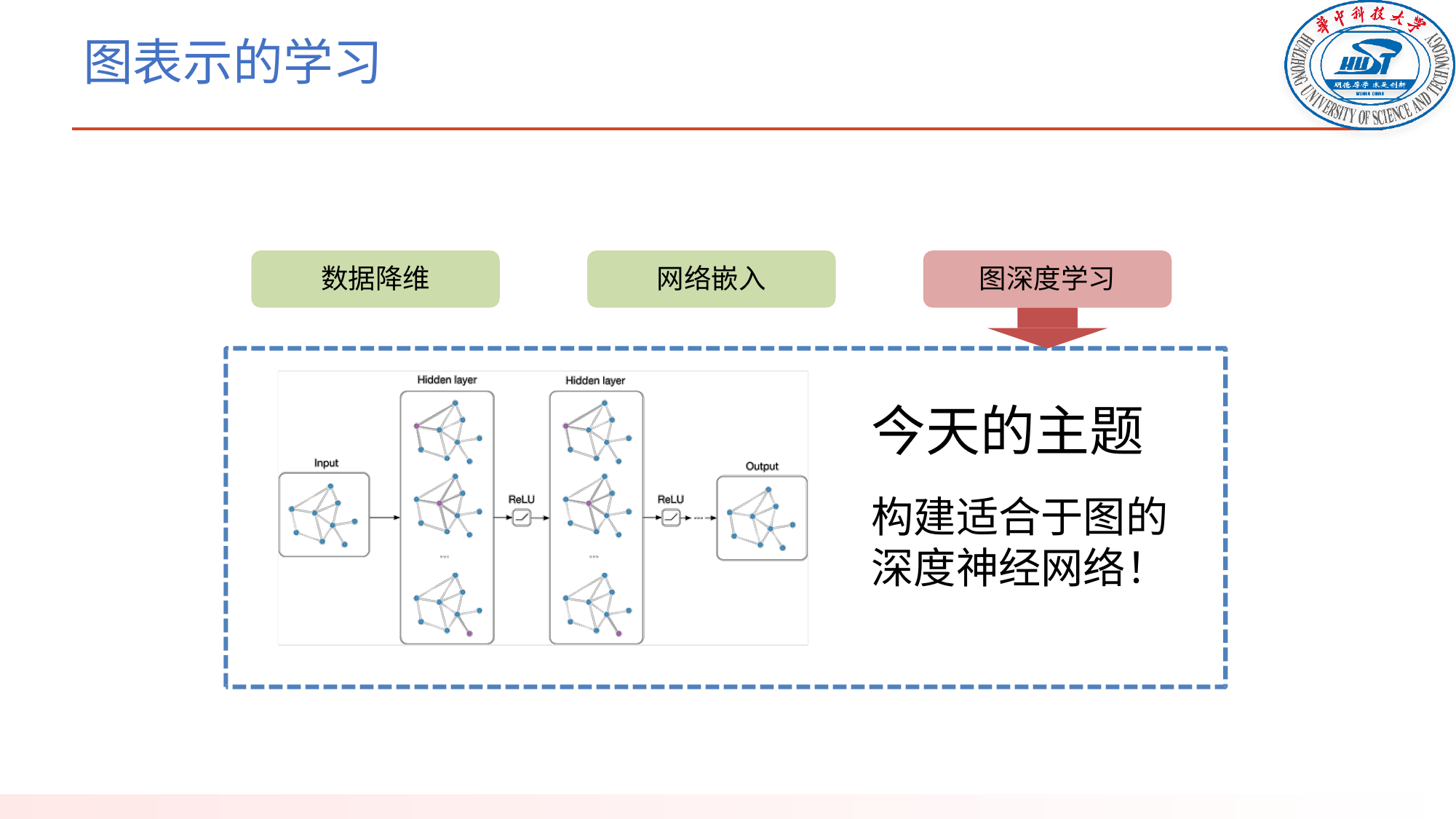

# 图表示的学习

图深度学习
数据降维
网络嵌入

今天的主题
构建适合于图的深度神经网络！